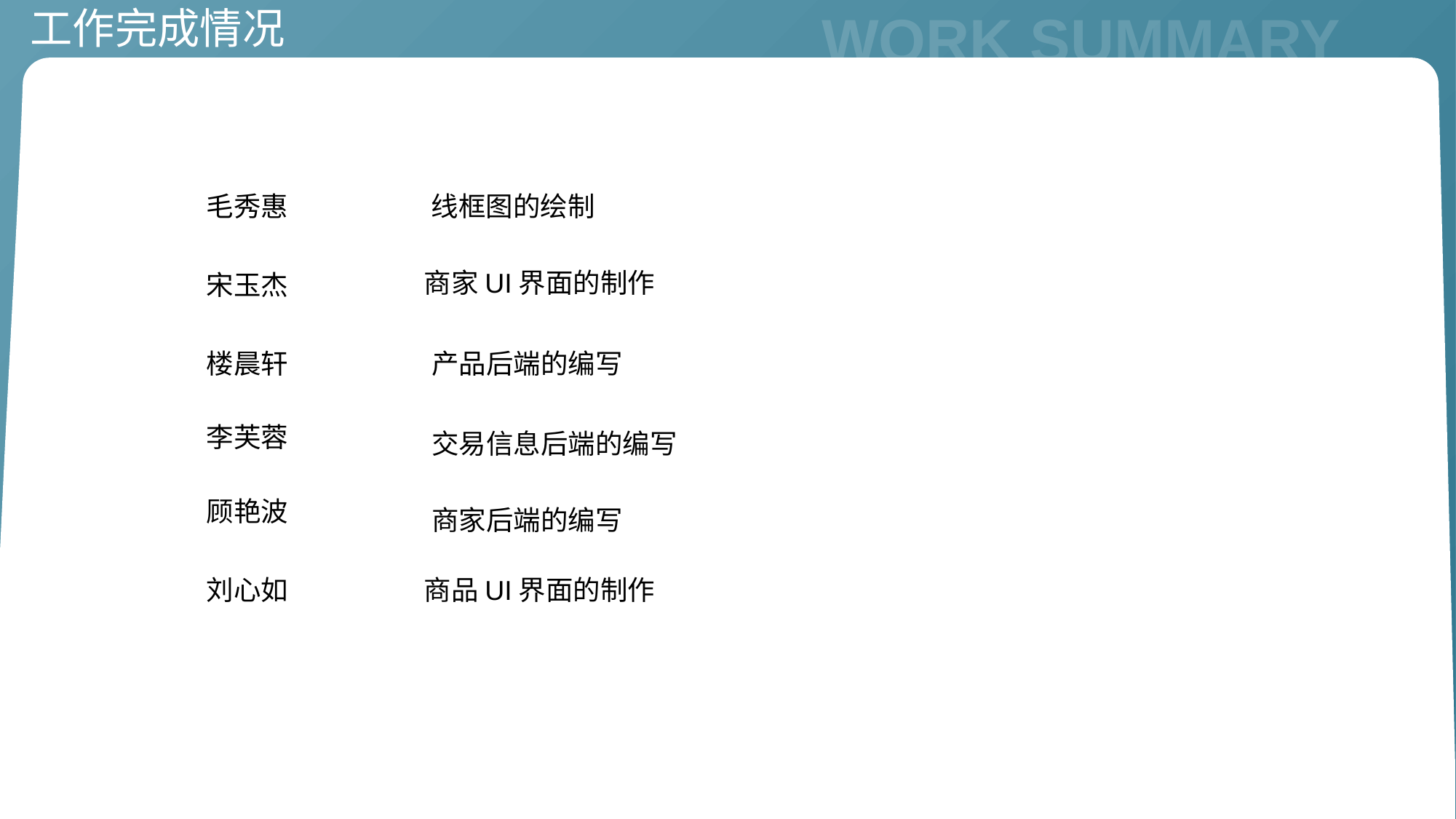

WORK SUMMARY
工作完成情况

毛秀惠
线框图的绘制

商家UI界面的制作
宋玉杰
楼晨轩
产品后端的编写
李芙蓉
交易信息后端的编写
顾艳波
商家后端的编写
刘心如
商品UI界面的制作